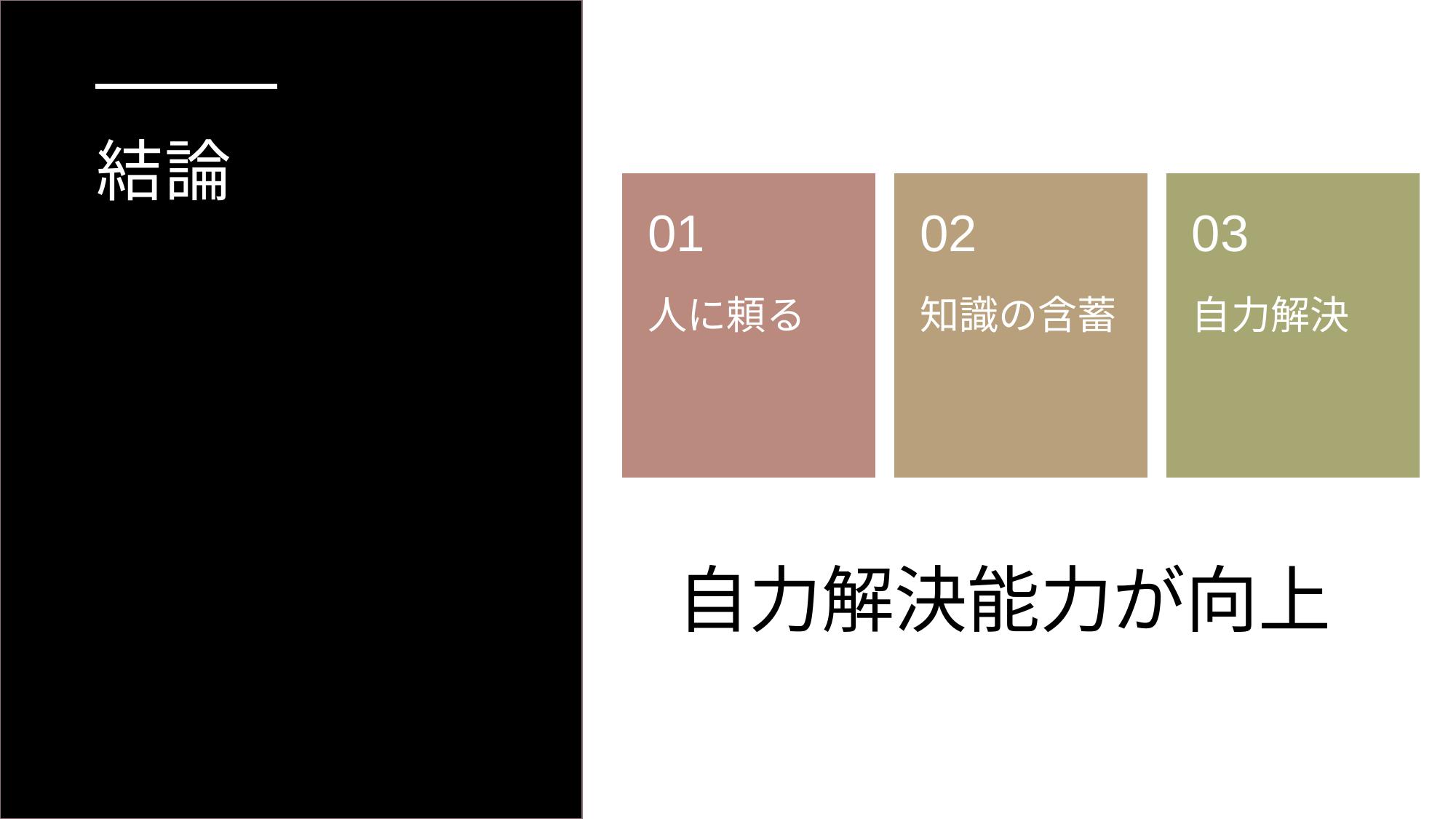

人に頼る
01
知識の含蓄
02
自力解決
03

# 結論
自力解決能力が向上